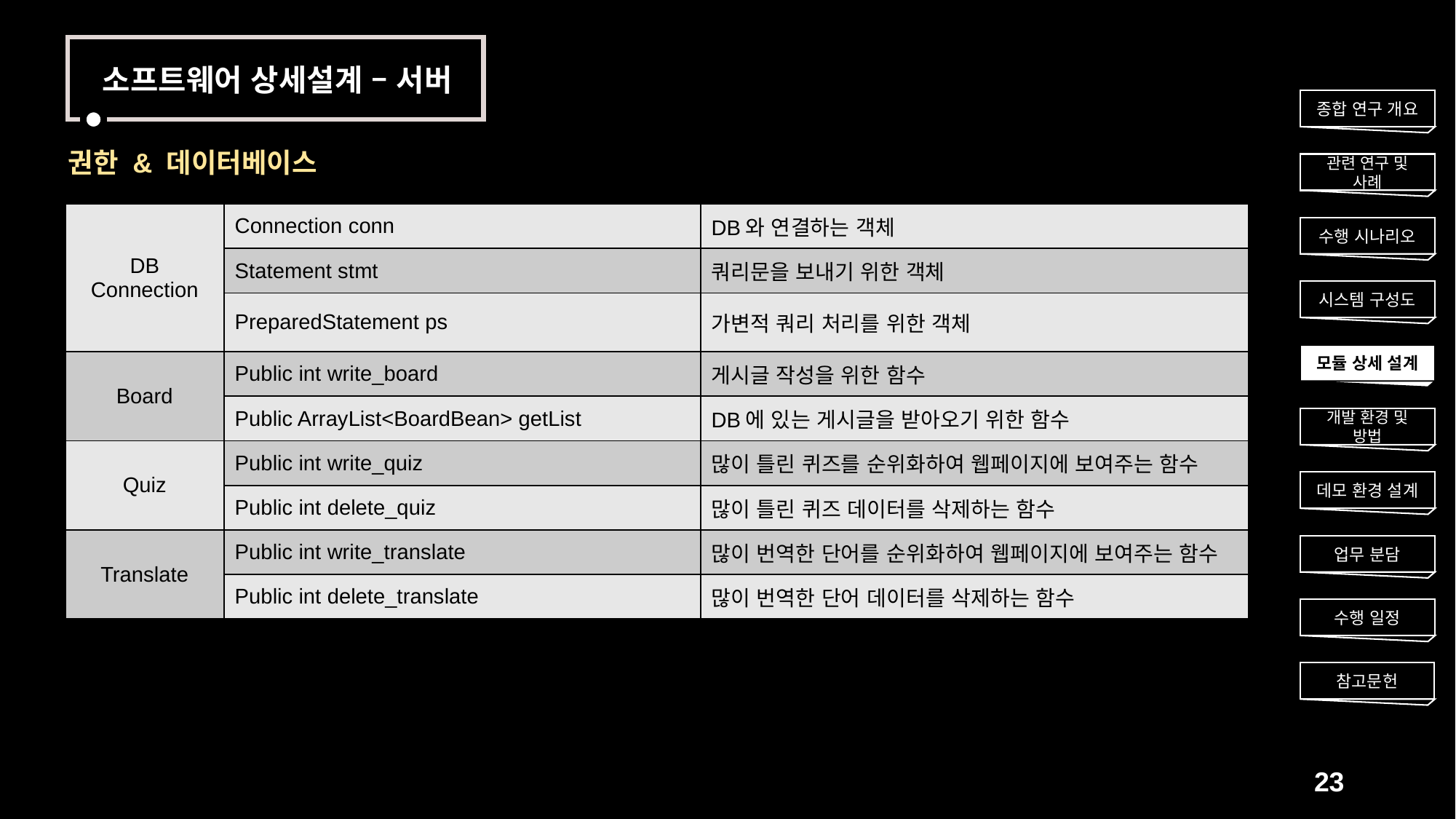

소프트웨어 상세설계 – 서버
종합 연구 개요

권한 & 데이터베이스
관련 연구 및 사례

| DB Connection | Connection conn | DB와 연결하는 객체 |
| --- | --- | --- |
|  | Statement stmt | 쿼리문을 보내기 위한 객체 |
|  | PreparedStatement ps | 가변적 쿼리 처리를 위한 객체 |
| Board | Public int write\_board | 게시글 작성을 위한 함수 |
|  | Public ArrayList<BoardBean> getList | DB에 있는 게시글을 받아오기 위한 함수 |
| Quiz | Public int write\_quiz | 많이 틀린 퀴즈를 순위화하여 웹페이지에 보여주는 함수 |
|  | Public int delete\_quiz | 많이 틀린 퀴즈 데이터를 삭제하는 함수 |
| Translate | Public int write\_translate | 많이 번역한 단어를 순위화하여 웹페이지에 보여주는 함수 |
|  | Public int delete\_translate | 많이 번역한 단어 데이터를 삭제하는 함수 |
수행 시나리오

시스템 구성도

모듈 상세 설계

개발 환경 및 방법

데모 환경 설계

업무 분담

수행 일정

참고문헌

23